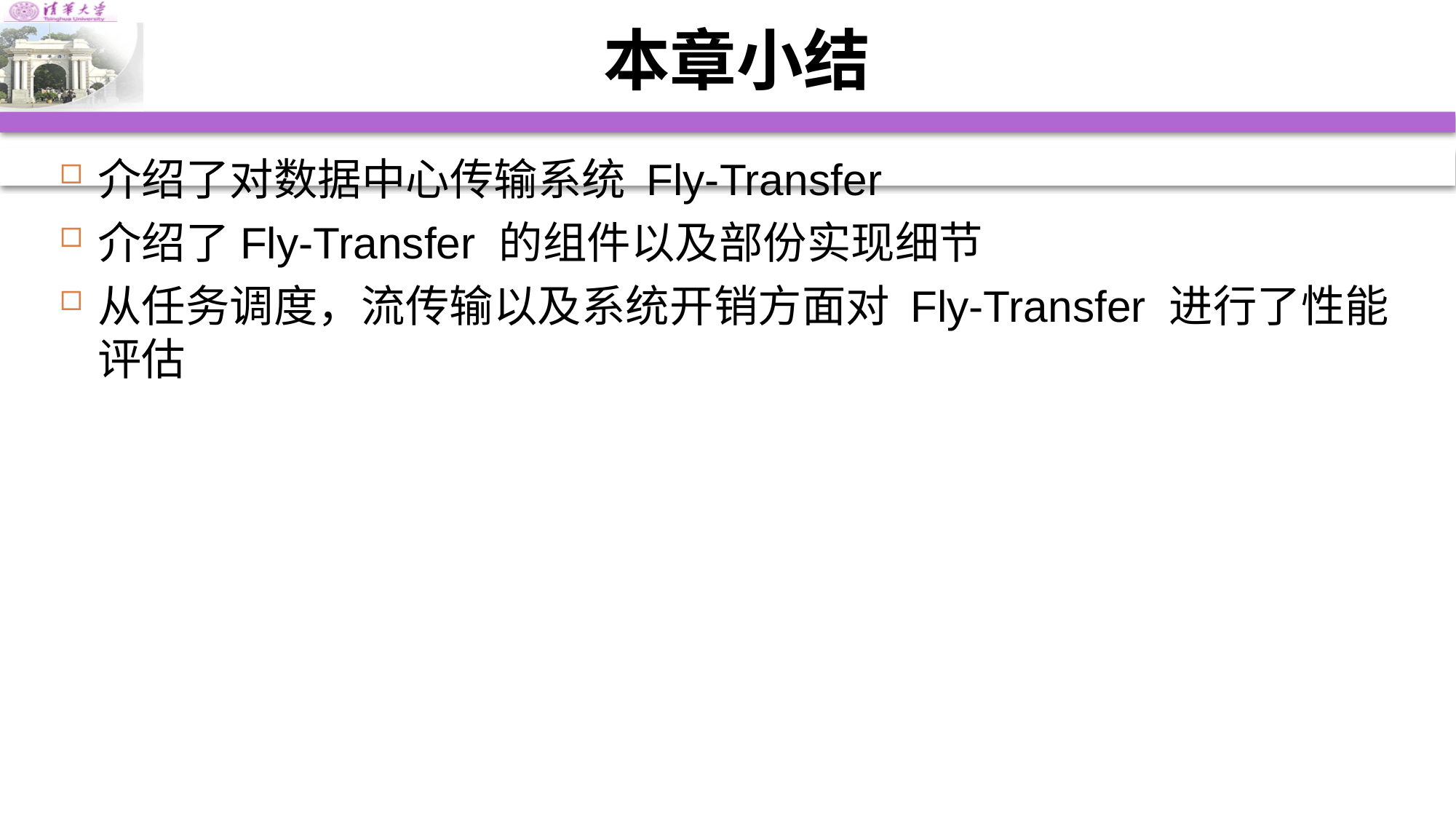

# 本章小结
介绍了对数据中⼼传输系统 Fly-Transfer
介绍了Fly-Transfer 的组件以及部份实现细节
从任务调度，流传输以及系统开销⽅⾯对 Fly-Transfer 进⾏了性能评估